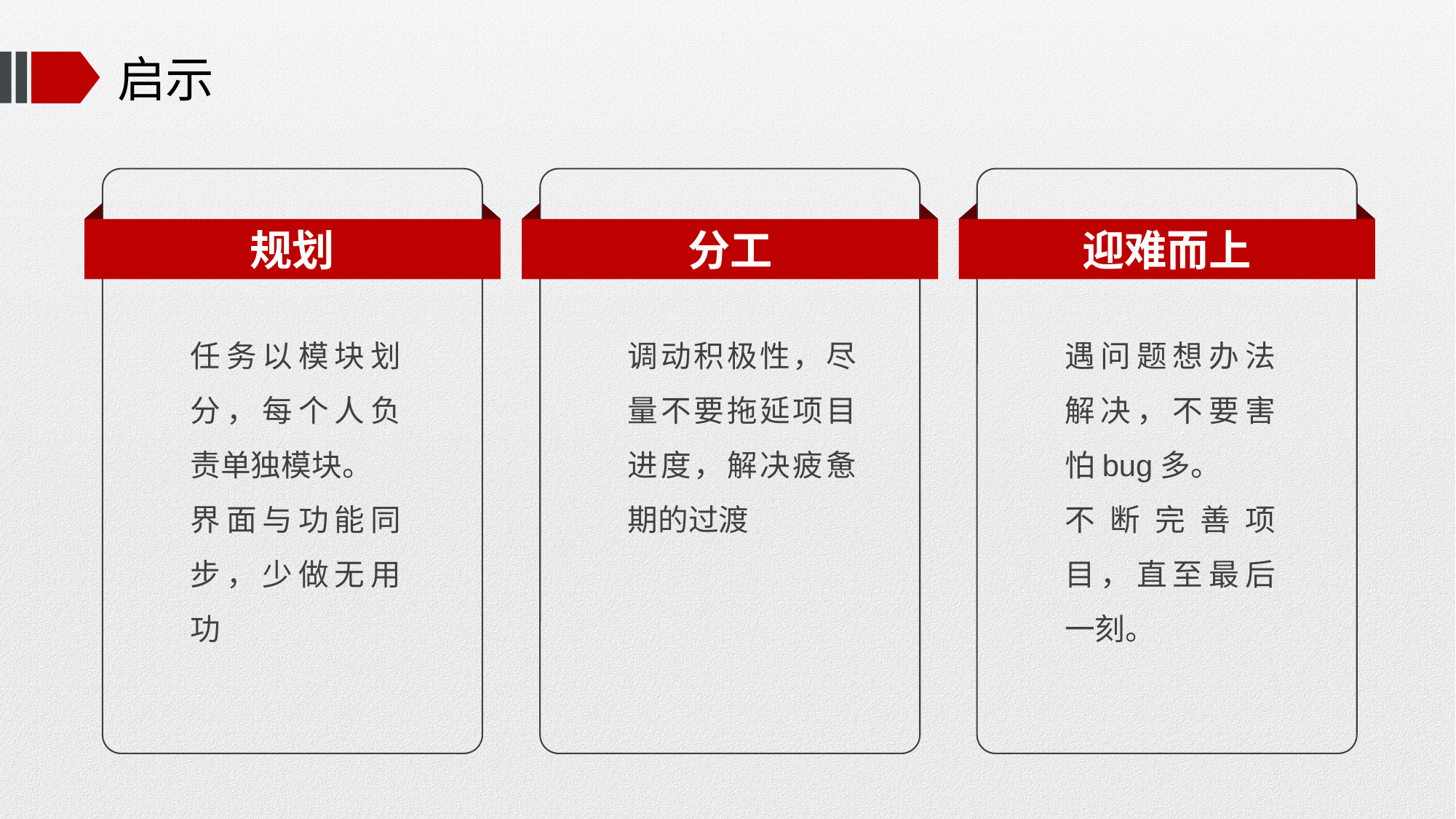

# 启示

规划
分工
迎难而上

任务以模块划分，每个人负责单独模块。
界面与功能同步，少做无用功
调动积极性，尽量不要拖延项目进度，解决疲惫期的过渡
遇问题想办法解决，不要害怕bug多。
不断完善项目，直至最后一刻。